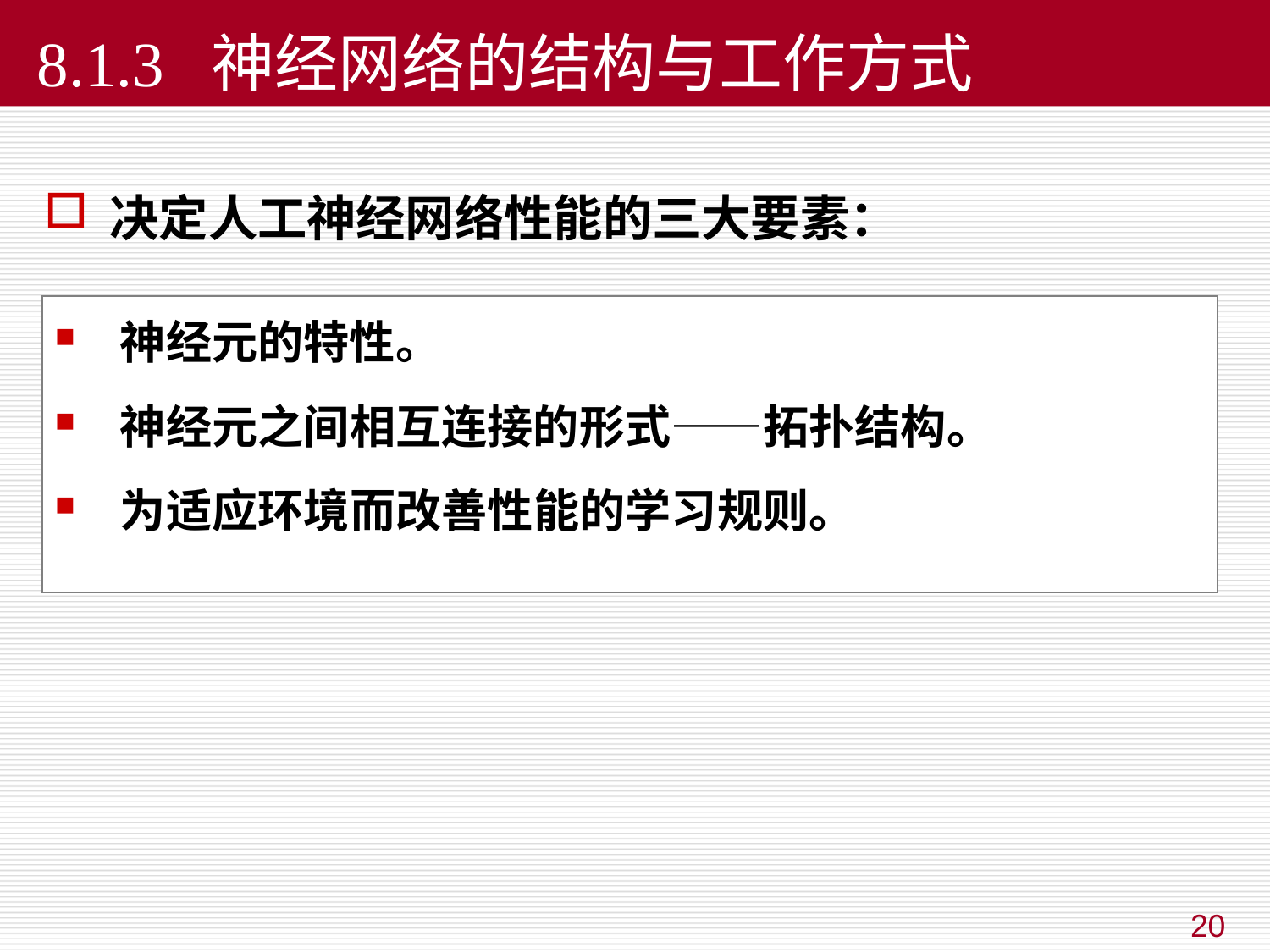

# 8.1.3  神经网络的结构与工作方式
决定人工神经网络性能的三大要素：
神经元的特性。
神经元之间相互连接的形式——拓扑结构。
为适应环境而改善性能的学习规则。
20